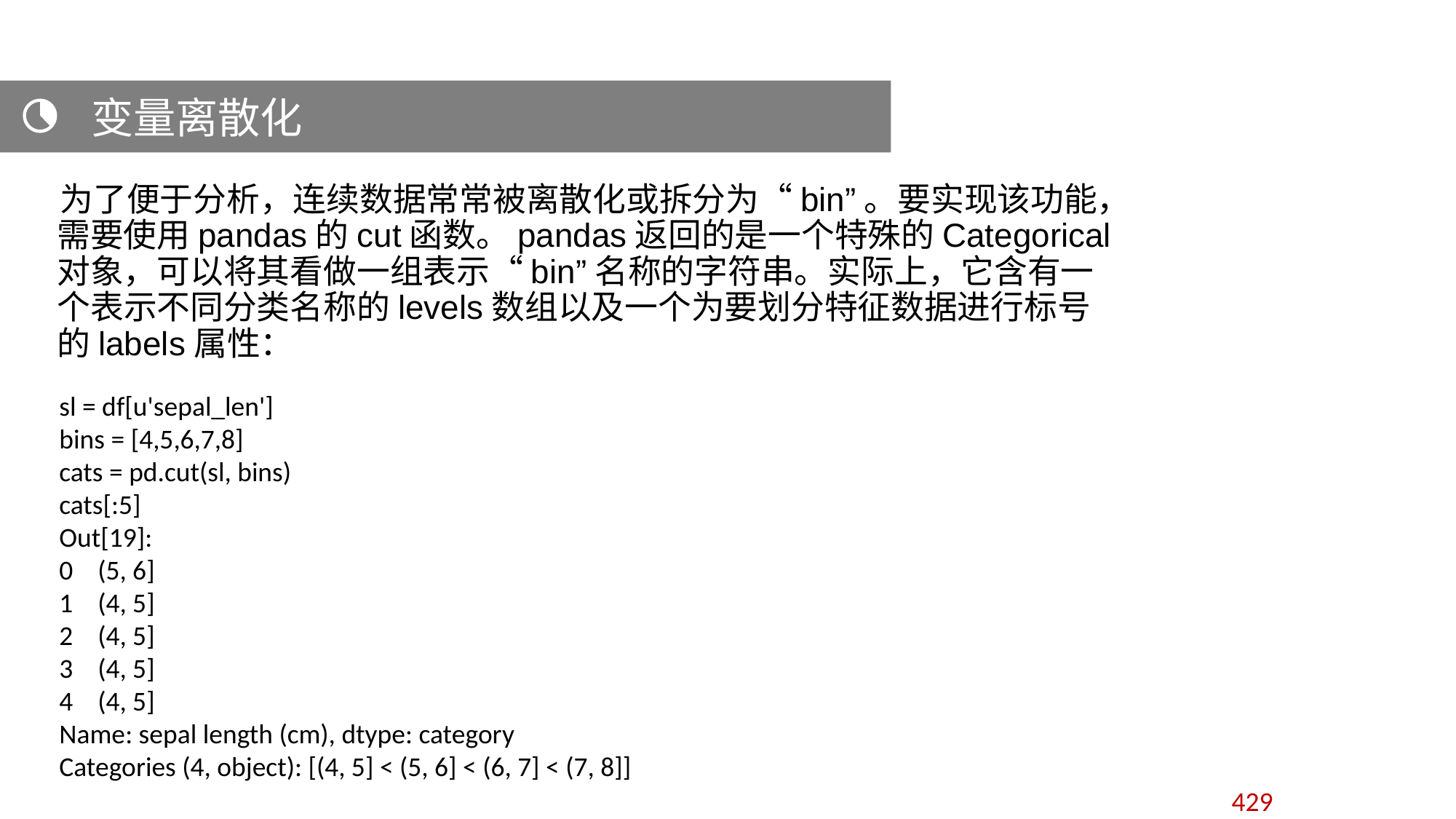

变量离散化

   为了便于分析，连续数据常常被离散化或拆分为“bin”。要实现该功能，需要使用pandas的cut函数。pandas返回的是一个特殊的Categorical对象，可以将其看做一组表示“bin”名称的字符串。实际上，它含有一个表示不同分类名称的levels数组以及一个为要划分特征数据进行标号的labels属性：

sl = df[u'sepal_len']
bins = [4,5,6,7,8]
cats = pd.cut(sl, bins)
cats[:5]
Out[19]:
0    (5, 6]
1    (4, 5]
2    (4, 5]
3    (4, 5]
4    (4, 5]
Name: sepal length (cm), dtype: category
Categories (4, object): [(4, 5] < (5, 6] < (6, 7] < (7, 8]]

429